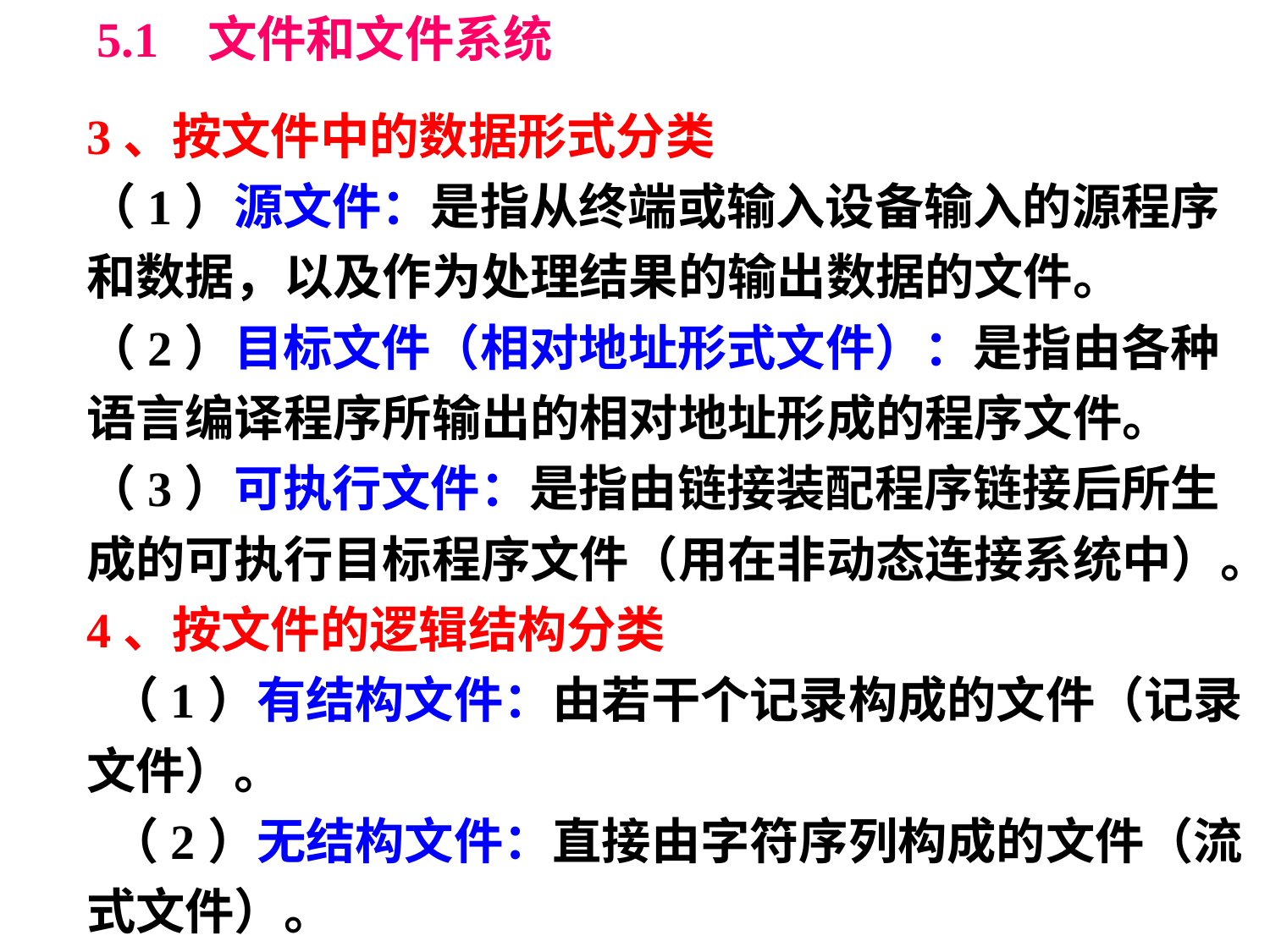

5.1   文件和文件系统
3、按文件中的数据形式分类
（1）源文件：是指从终端或输入设备输入的源程序
和数据，以及作为处理结果的输出数据的文件。
（2）目标文件（相对地址形式文件）：是指由各种
语言编译程序所输出的相对地址形成的程序文件。
（3）可执行文件：是指由链接装配程序链接后所生
成的可执行目标程序文件（用在非动态连接系统中）。
4、按文件的逻辑结构分类
 （1）有结构文件：由若干个记录构成的文件（记录
文件）。
 （2）无结构文件：直接由字符序列构成的文件（流
式文件）。